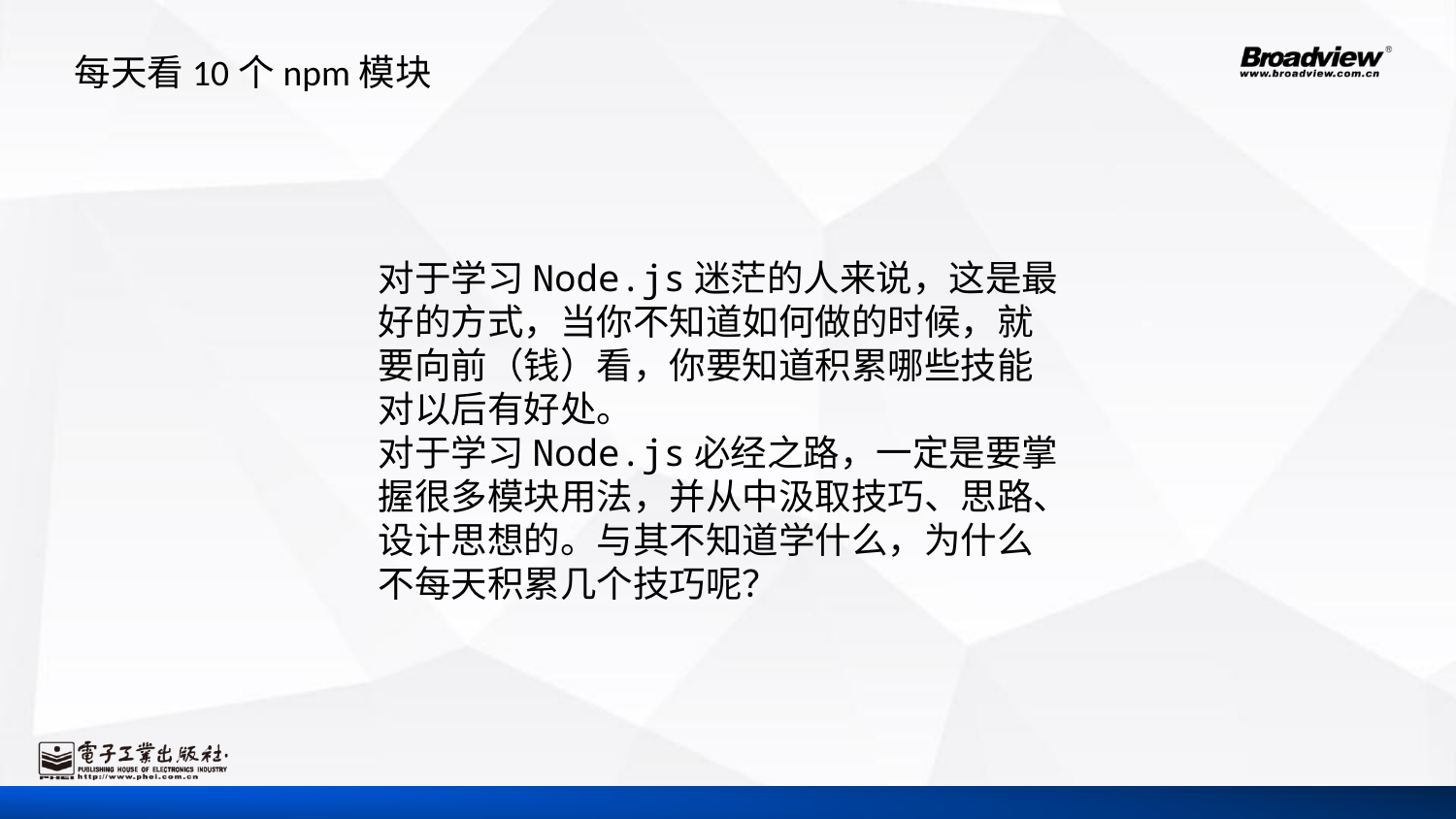

#
每天看10个npm模块
对于学习Node.js迷茫的人来说，这是最好的方式，当你不知道如何做的时候，就要向前（钱）看，你要知道积累哪些技能对以后有好处。
对于学习Node.js必经之路，一定是要掌握很多模块用法，并从中汲取技巧、思路、设计思想的。与其不知道学什么，为什么不每天积累几个技巧呢？